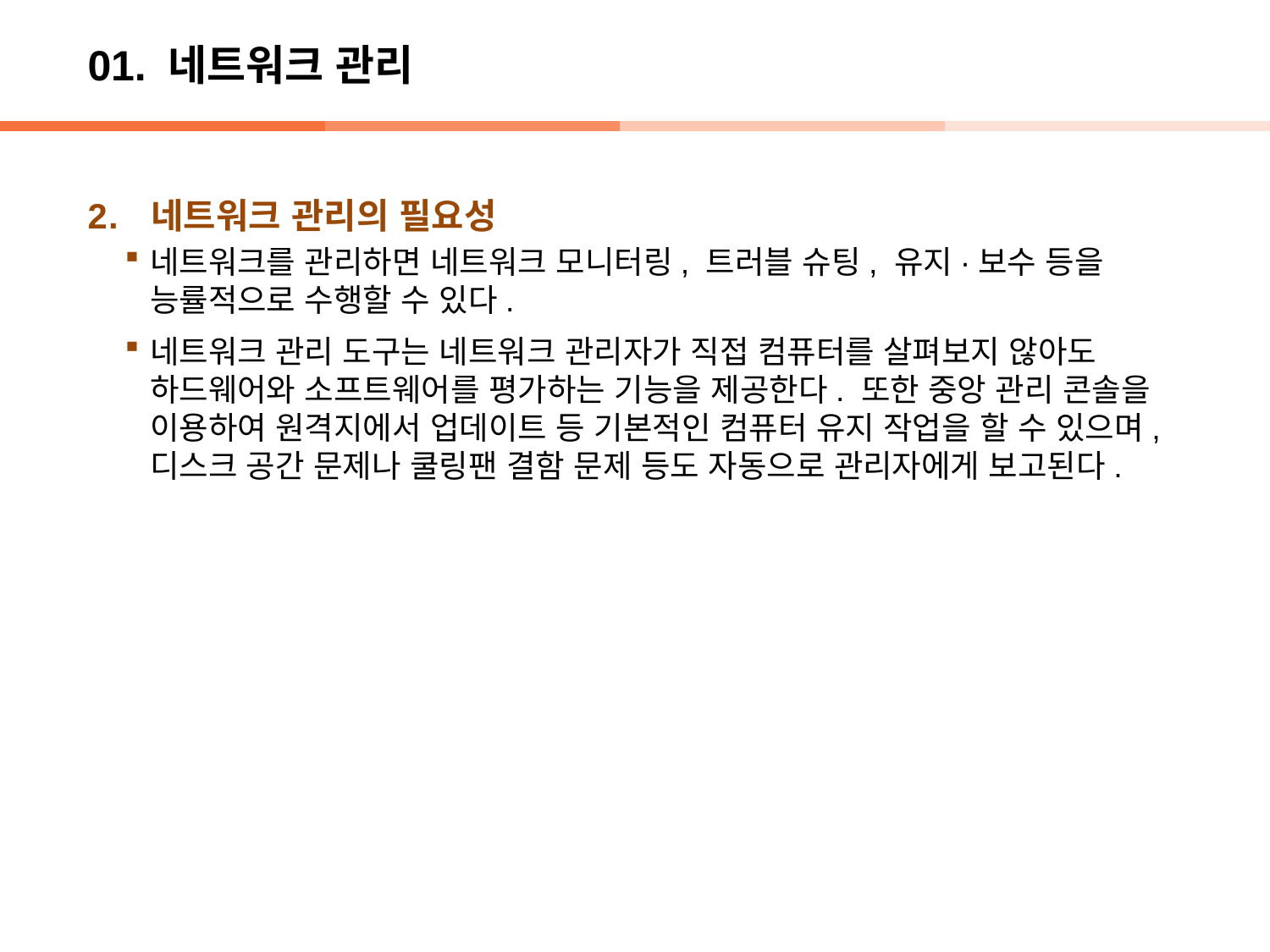

# 01. 네트워크 관리
네트워크 관리의 필요성
네트워크를 관리하면 네트워크 모니터링, 트러블 슈팅, 유지·보수 등을 능률적으로 수행할 수 있다.
네트워크 관리 도구는 네트워크 관리자가 직접 컴퓨터를 살펴보지 않아도 하드웨어와 소프트웨어를 평가하는 기능을 제공한다. 또한 중앙 관리 콘솔을 이용하여 원격지에서 업데이트 등 기본적인 컴퓨터 유지 작업을 할 수 있으며, 디스크 공간 문제나 쿨링팬 결함 문제 등도 자동으로 관리자에게 보고된다.